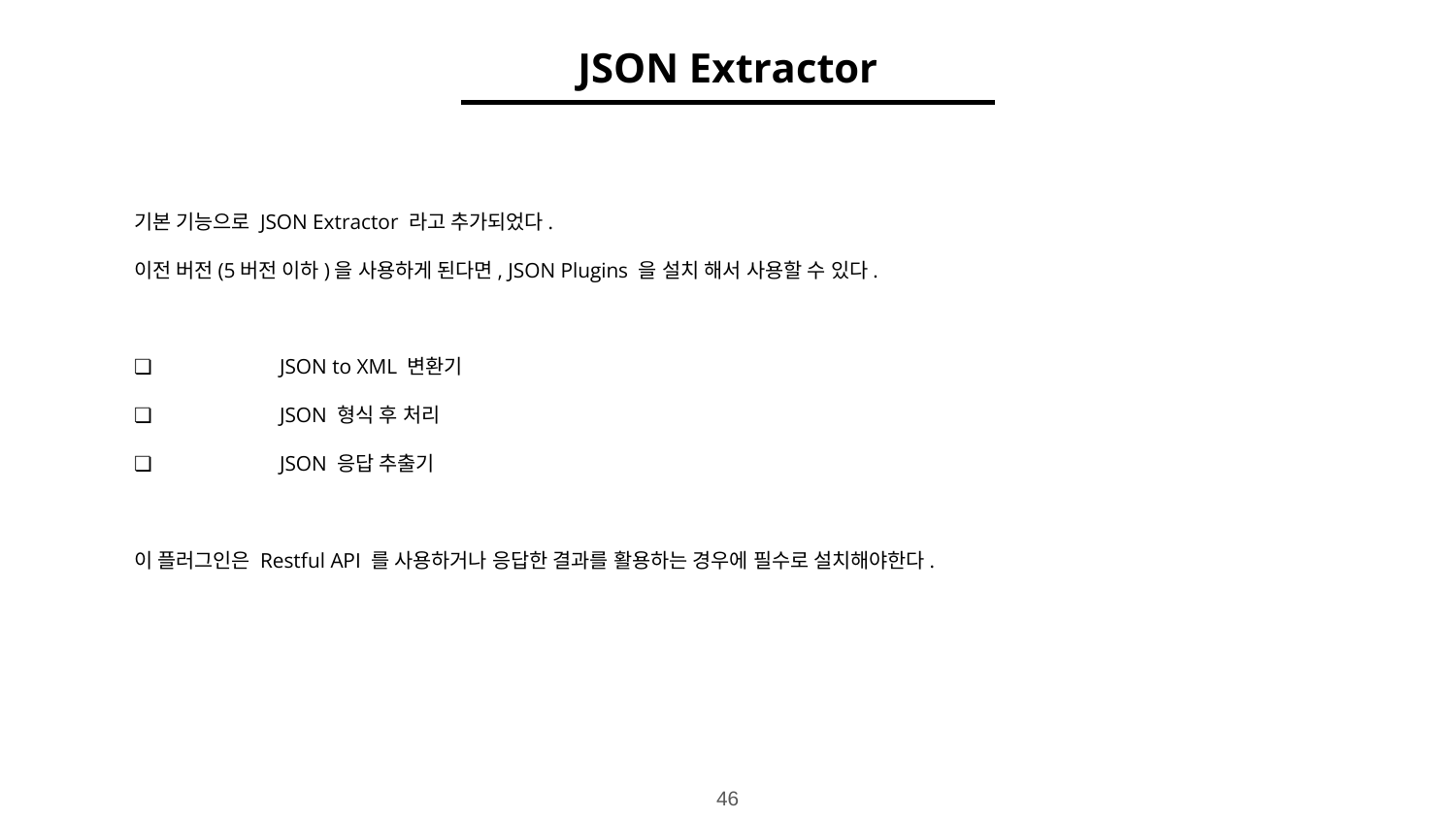

JSON Extractor
기본 기능으로 JSON Extractor 라고 추가되었다.
이전 버전(5버전 이하)을 사용하게 된다면, JSON Plugins 을 설치 해서 사용할 수 있다.

❏	JSON to XML 변환기
❏	JSON 형식 후 처리
❏	JSON 응답 추출기

이 플러그인은 Restful API 를 사용하거나 응답한 결과를 활용하는 경우에 필수로 설치해야한다.
46